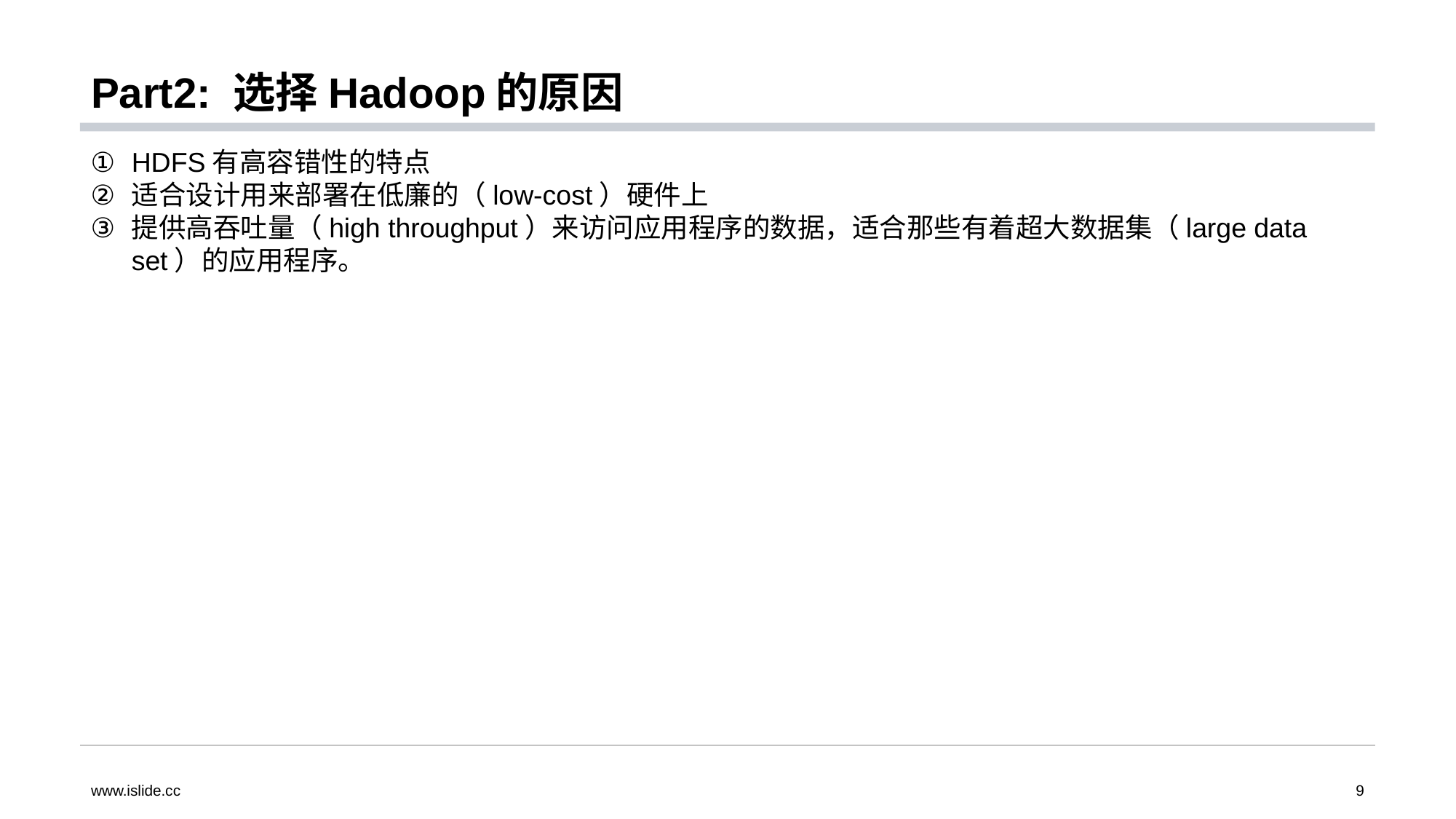

# Part2: 选择Hadoop的原因
HDFS有高容错性的特点
适合设计用来部署在低廉的（low-cost）硬件上
提供高吞吐量（high throughput）来访问应用程序的数据，适合那些有着超大数据集（large data set）的应用程序。
www.islide.cc
9